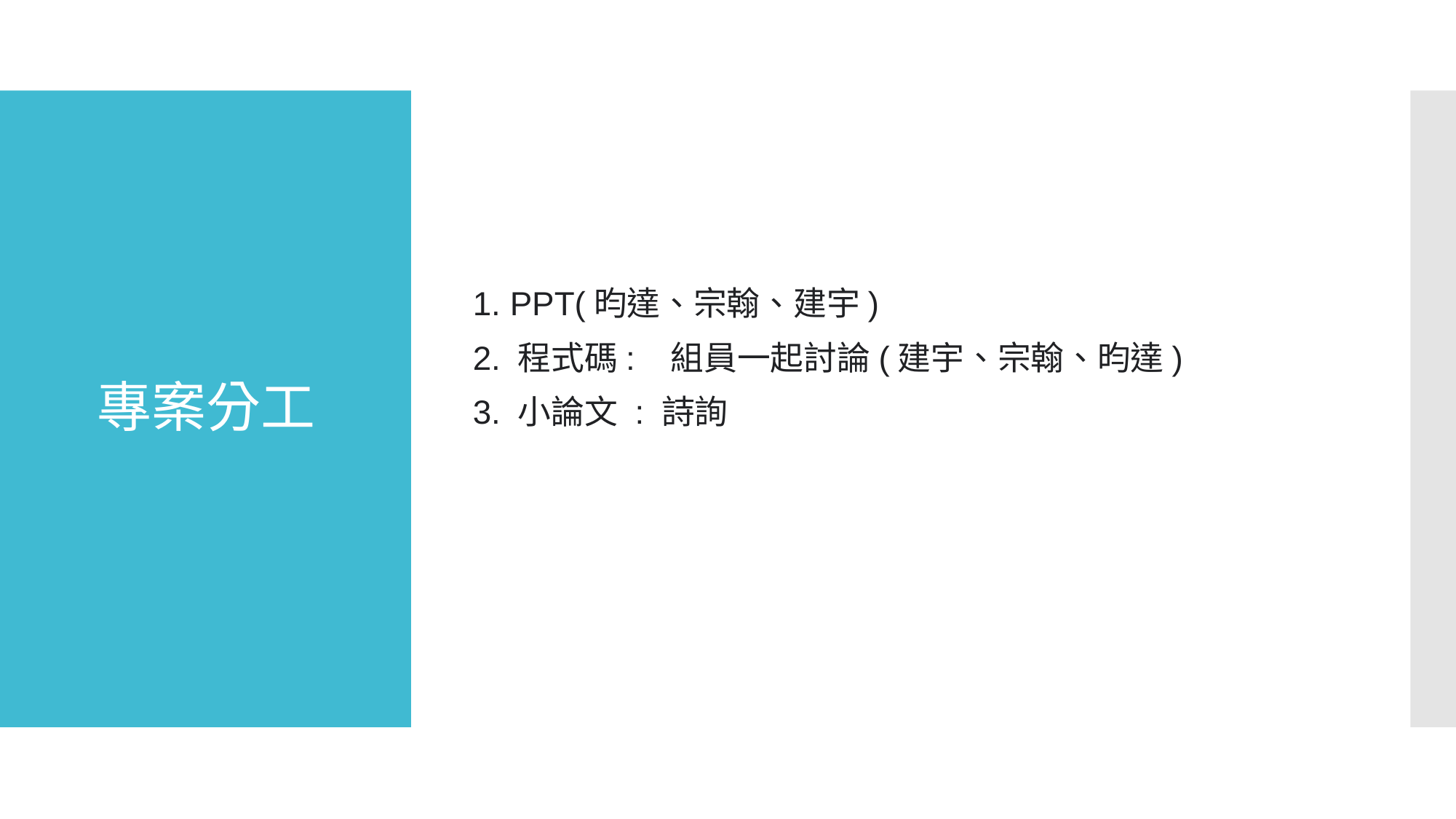

1. PPT(昀達、宗翰、建宇)
2. 程式碼:   組員一起討論(建宇、宗翰、昀達)
3. 小論文 : 詩詢

# 專案分工